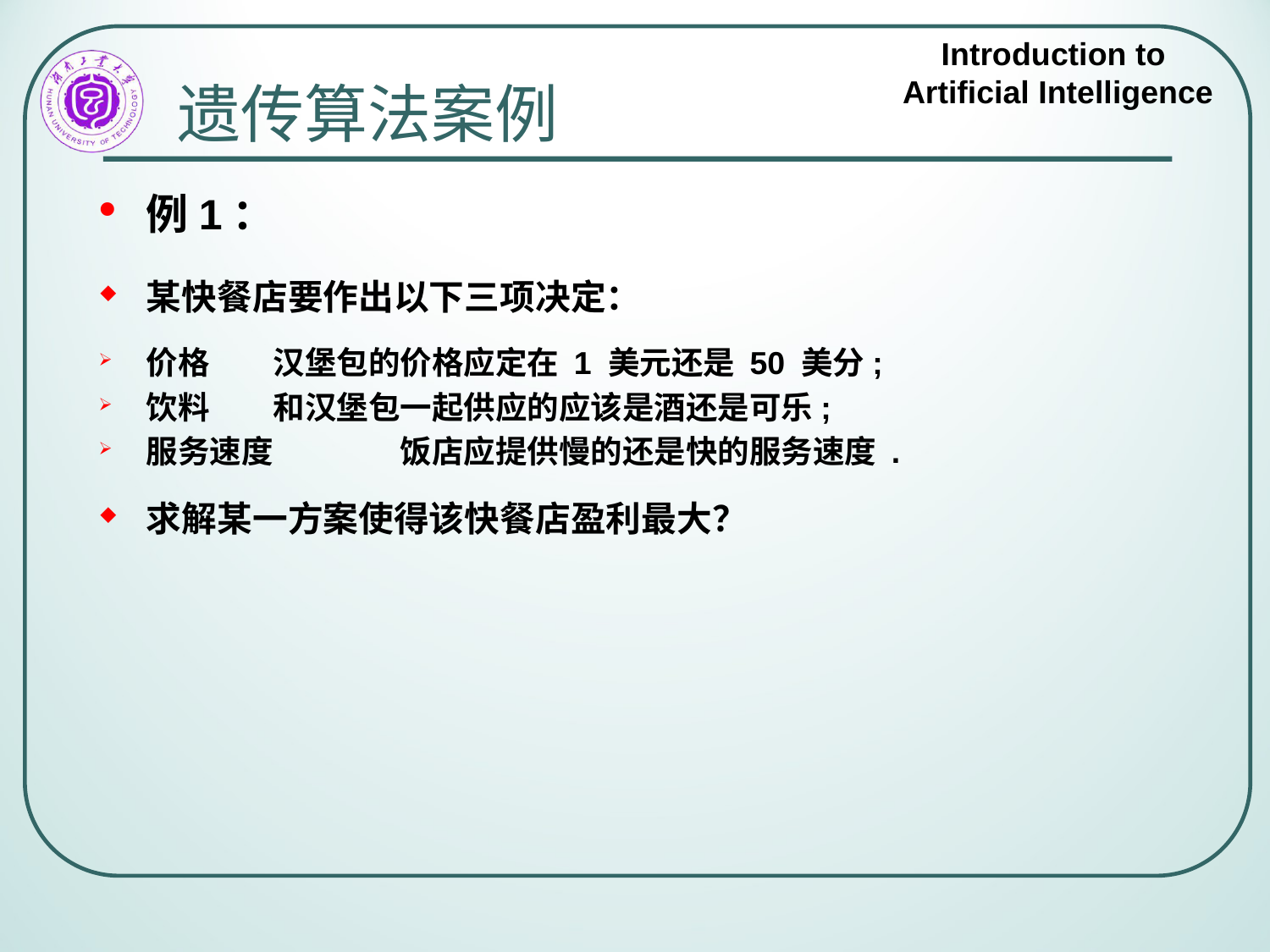

# 遗传算法案例
例1：

某快餐店要作出以下三项决定：

价格      	汉堡包的价格应定在 1 美元还是 50 美分;
饮料      	和汉堡包一起供应的应该是酒还是可乐;
服务速度     	饭店应提供慢的还是快的服务速度 .

求解某一方案使得该快餐店盈利最大？